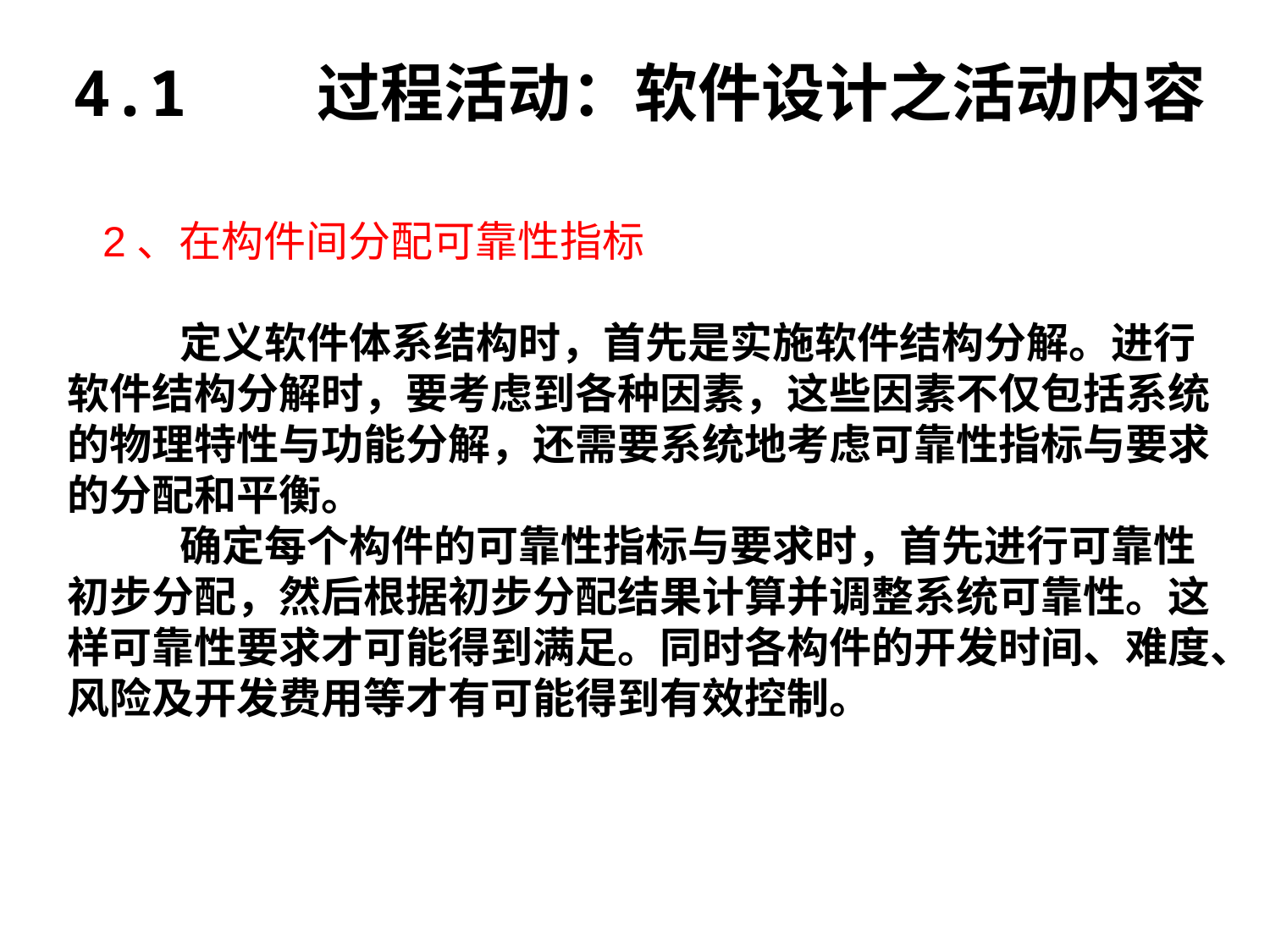

4.1   过程活动：软件设计之活动内容
2、在构件间分配可靠性指标

       定义软件体系结构时，首先是实施软件结构分解。进行软件结构分解时，要考虑到各种因素，这些因素不仅包括系统的物理特性与功能分解，还需要系统地考虑可靠性指标与要求的分配和平衡。
       确定每个构件的可靠性指标与要求时，首先进行可靠性初步分配，然后根据初步分配结果计算并调整系统可靠性。这样可靠性要求才可能得到满足。同时各构件的开发时间、难度、风险及开发费用等才有可能得到有效控制。